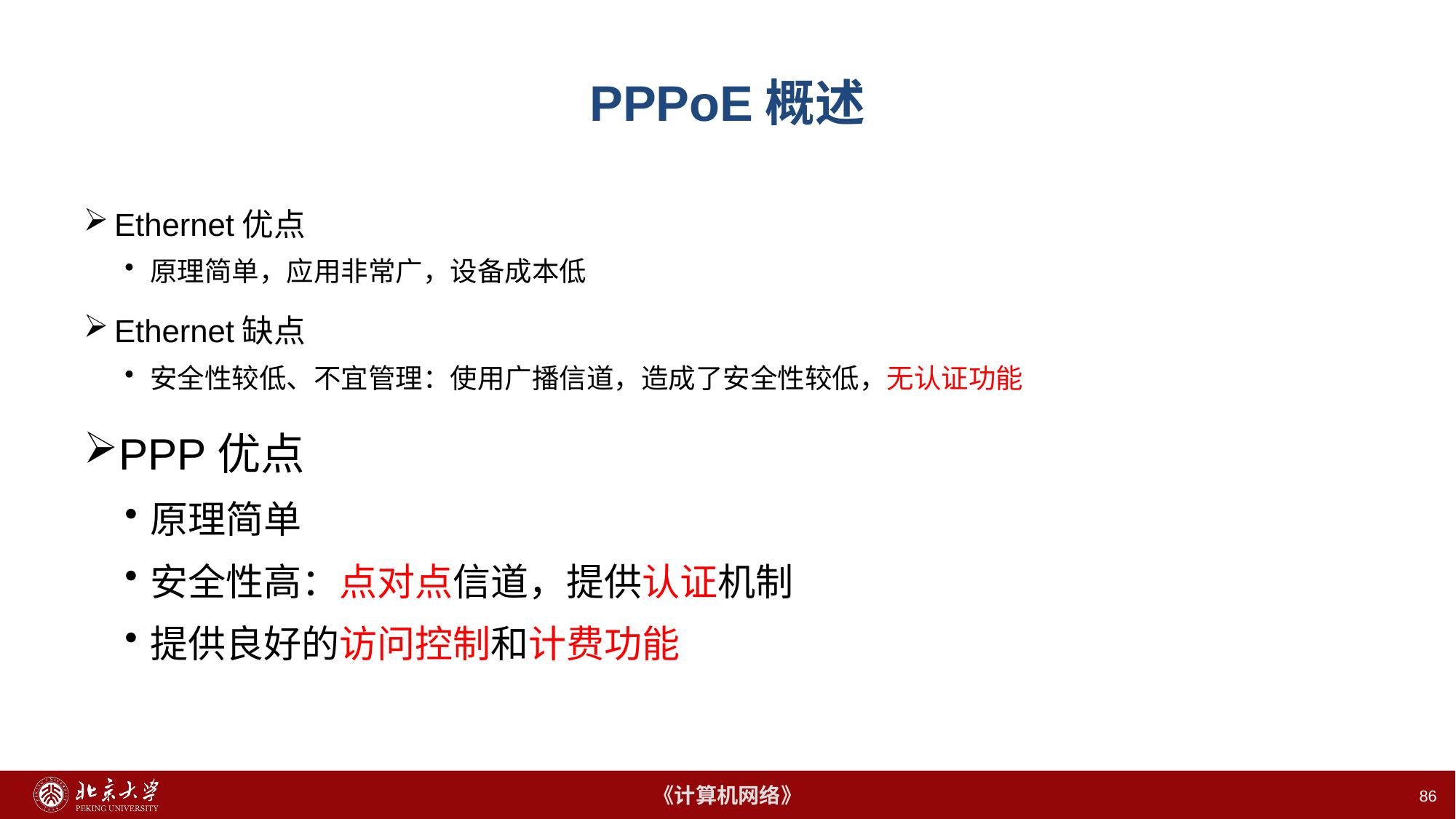

86
# PPPoE概述
Ethernet优点
原理简单，应用非常广，设备成本低
Ethernet缺点
安全性较低、不宜管理：使用广播信道，造成了安全性较低，无认证功能
PPP优点
原理简单
安全性高：点对点信道，提供认证机制
提供良好的访问控制和计费功能